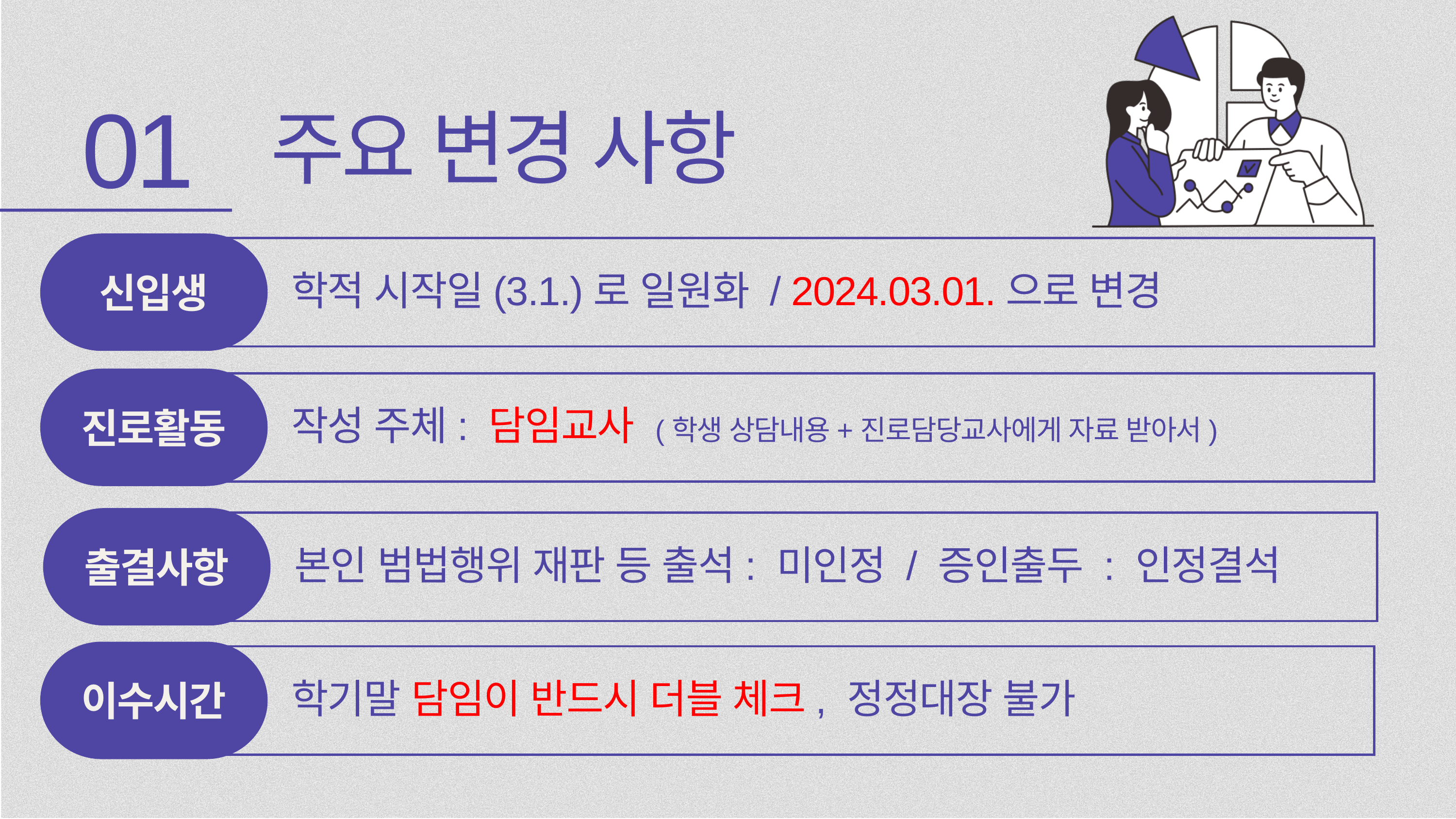

01
주요 변경 사항

신입생
학적 시작일(3.1.)로 일원화 / 2024.03.01.으로 변경

진로활동
작성 주체: 담임교사 (학생 상담내용+진로담당교사에게 자료 받아서)

출결사항
본인 범법행위 재판 등 출석: 미인정 / 증인출두 : 인정결석

이수시간
학기말 담임이 반드시 더블 체크, 정정대장 불가